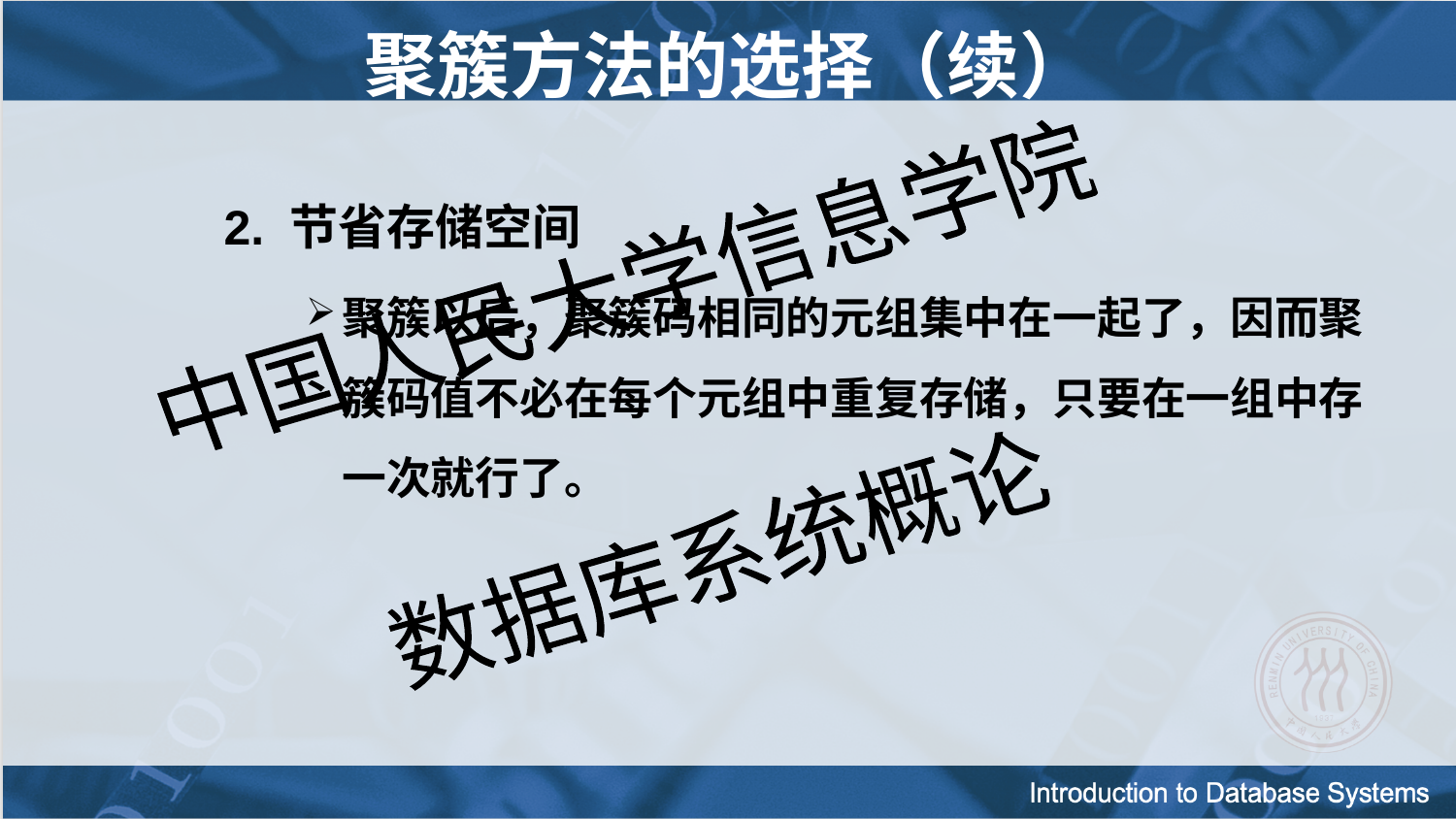

聚簇方法的选择（续）
2. 节省存储空间
聚簇以后，聚簇码相同的元组集中在一起了，因而聚簇码值不必在每个元组中重复存储，只要在一组中存一次就行了。